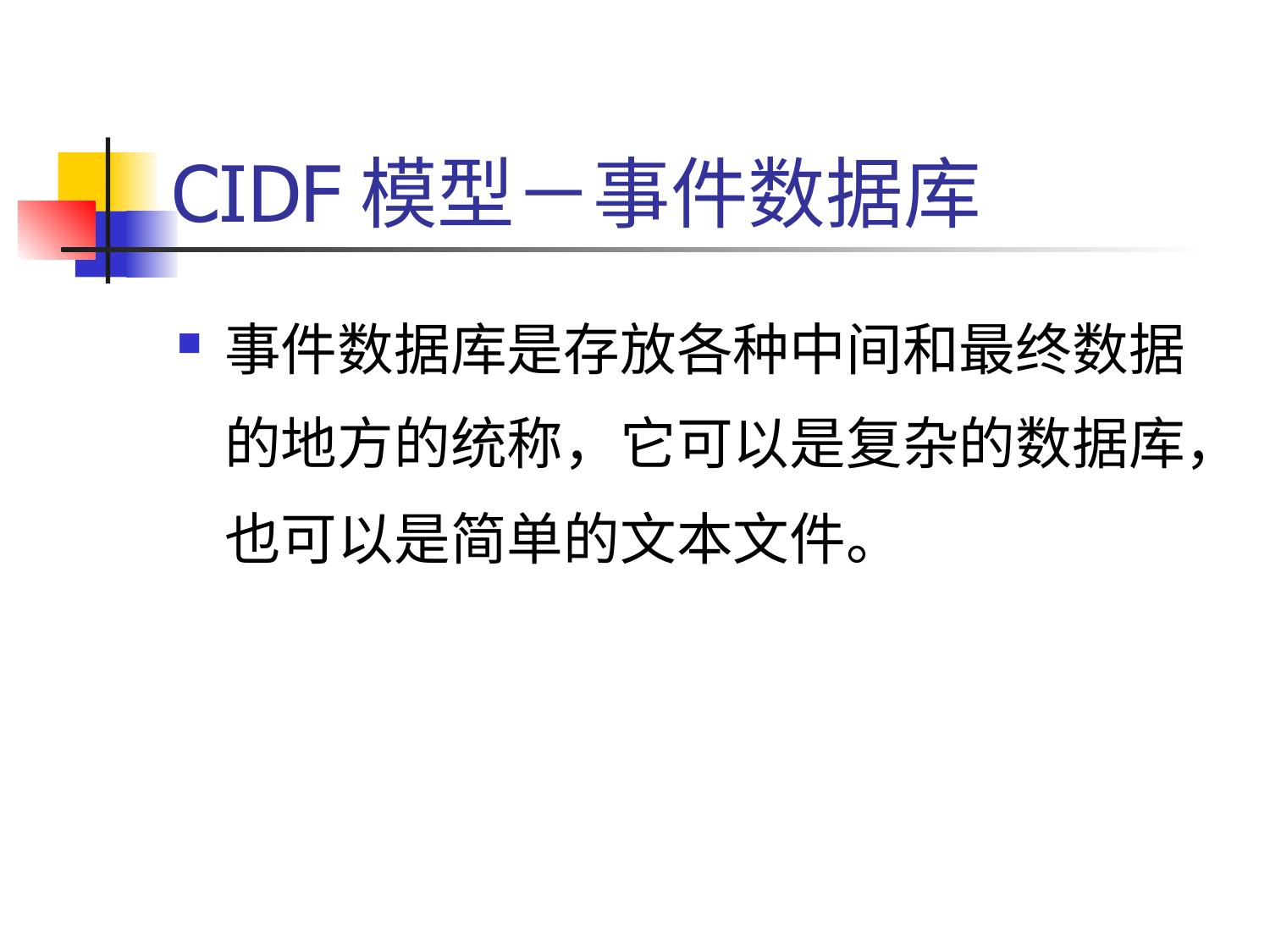

# CIDF模型－事件数据库
事件数据库是存放各种中间和最终数据的地方的统称，它可以是复杂的数据库，也可以是简单的文本文件。